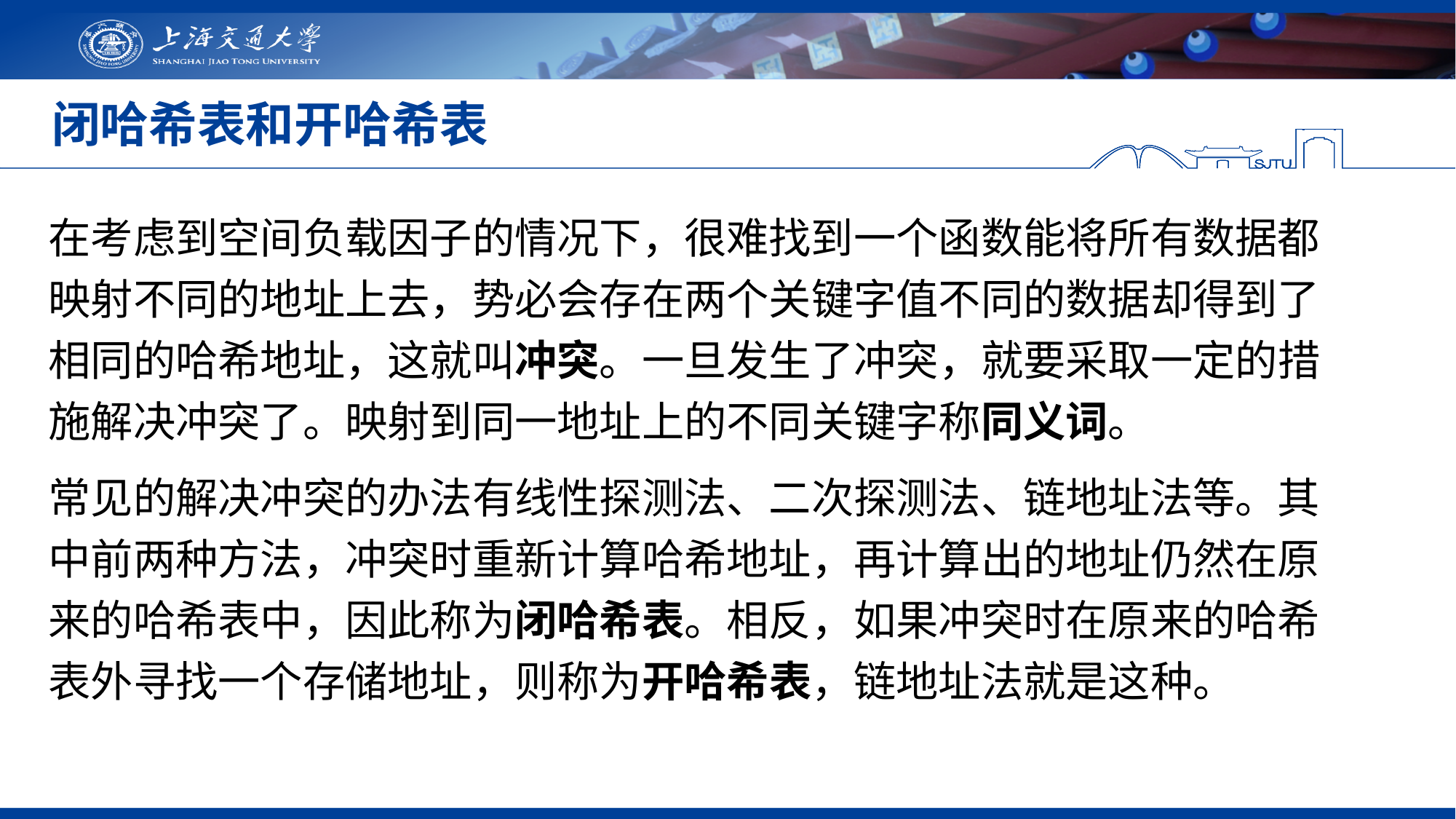

# 闭哈希表和开哈希表
在考虑到空间负载因子的情况下，很难找到一个函数能将所有数据都映射不同的地址上去，势必会存在两个关键字值不同的数据却得到了相同的哈希地址，这就叫冲突。一旦发生了冲突，就要采取一定的措施解决冲突了。映射到同一地址上的不同关键字称同义词。
常见的解决冲突的办法有线性探测法、二次探测法、链地址法等。其中前两种方法，冲突时重新计算哈希地址，再计算出的地址仍然在原来的哈希表中，因此称为闭哈希表。相反，如果冲突时在原来的哈希表外寻找一个存储地址，则称为开哈希表，链地址法就是这种。